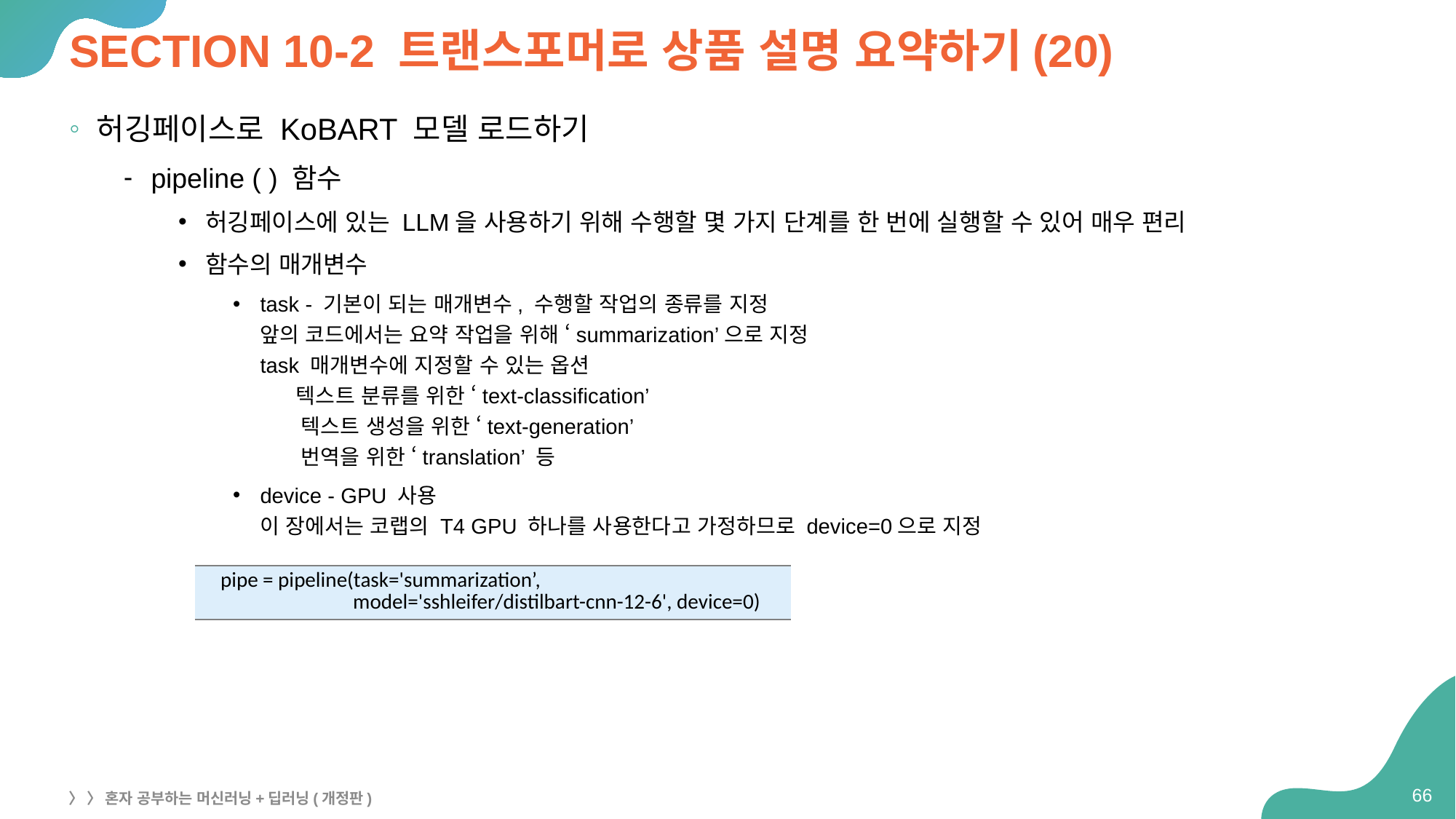

# SECTION 10-2 트랜스포머로 상품 설명 요약하기(20)
허깅페이스로 KoBART 모델 로드하기
pipeline ( ) 함수
허깅페이스에 있는 LLM을 사용하기 위해 수행할 몇 가지 단계를 한 번에 실행할 수 있어 매우 편리
함수의 매개변수
task - 기본이 되는 매개변수, 수행할 작업의 종류를 지정
앞의 코드에서는 요약 작업을 위해 ‘summarization’으로 지정
task 매개변수에 지정할 수 있는 옵션
      텍스트 분류를 위한 ‘text-classification’
      텍스트 생성을 위한 ‘text-generation’
      번역을 위한 ‘translation’ 등
device - GPU 사용
이 장에서는 코랩의 T4 GPU 하나를 사용한다고 가정하므로 device=0으로 지정
| pipe = pipeline(task='summarization’, model='sshleifer/distilbart-cnn-12-6', device=0) |
| --- |
66
〉 〉 혼자 공부하는 머신러닝+딥러닝(개정판)